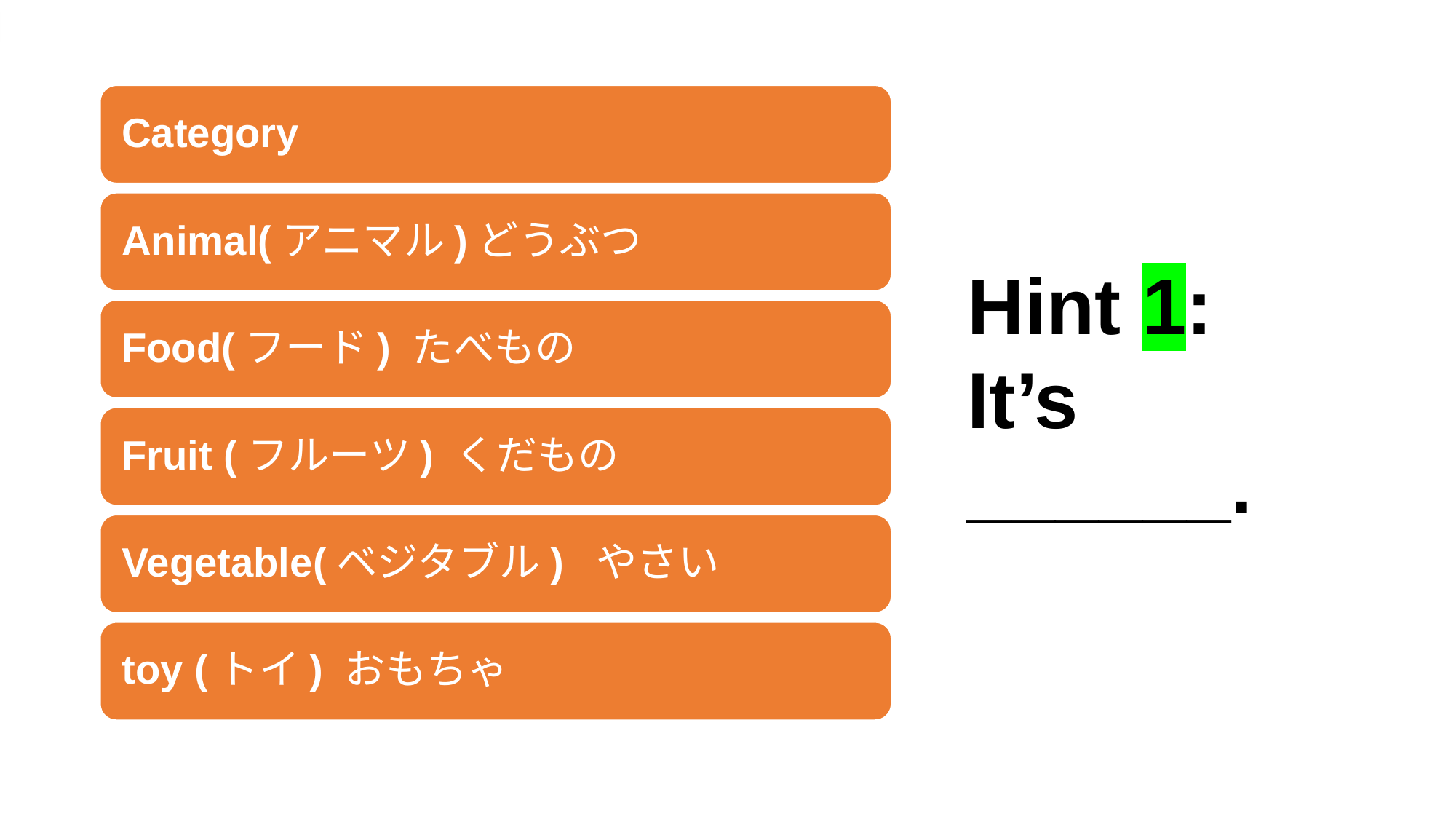

Hint 1:
It’s ______.
Category
Animal(アニマル)どうぶつ
Food(フード) たべもの
Fruit (フルーツ) くだもの
Vegetable(ベジタブル)  やさい
toy (トイ) おもちゃ